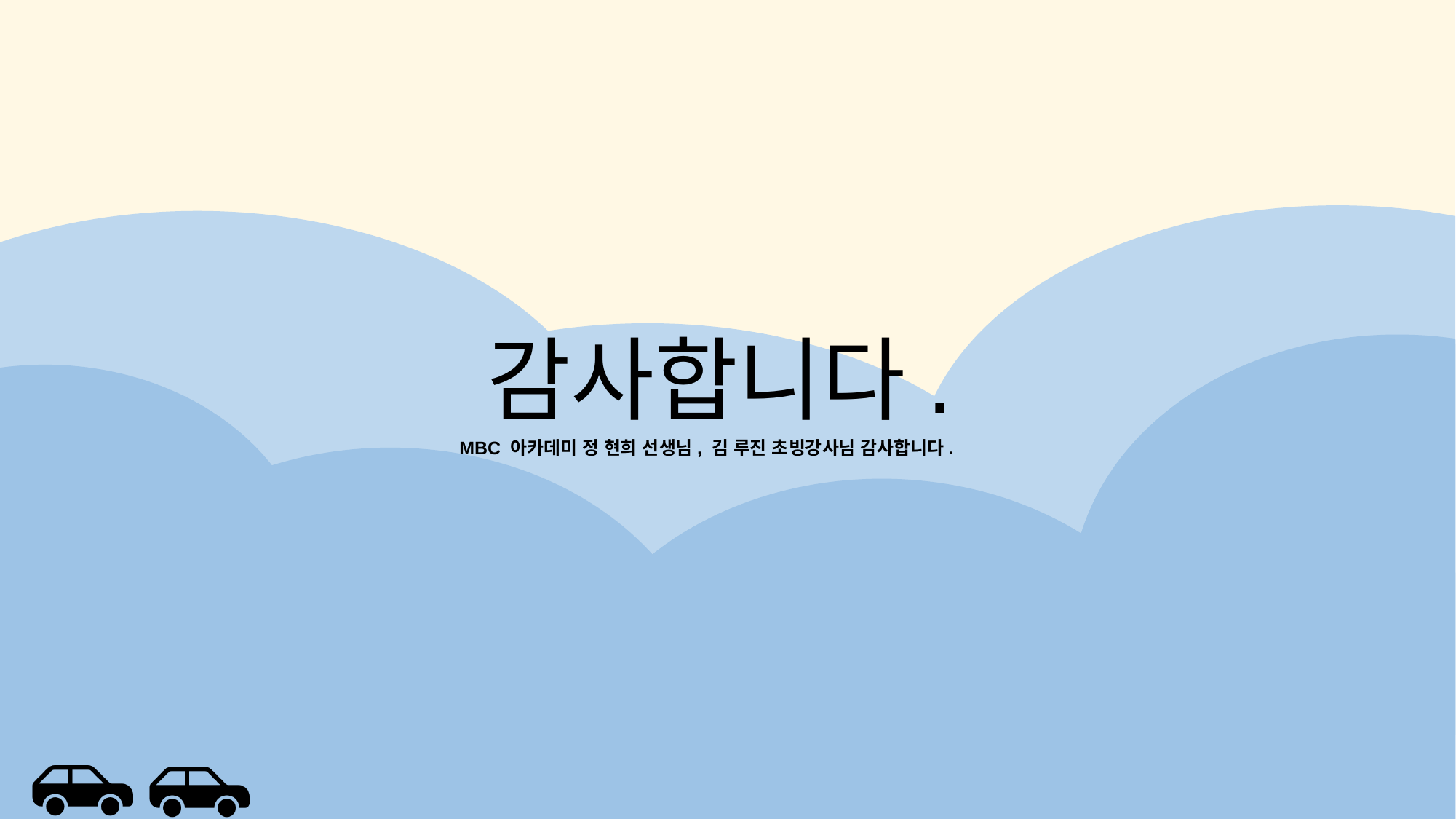

# 감사합니다.
 MBC 아카데미 정 현희 선생님, 김 루진 초빙강사님 감사합니다.